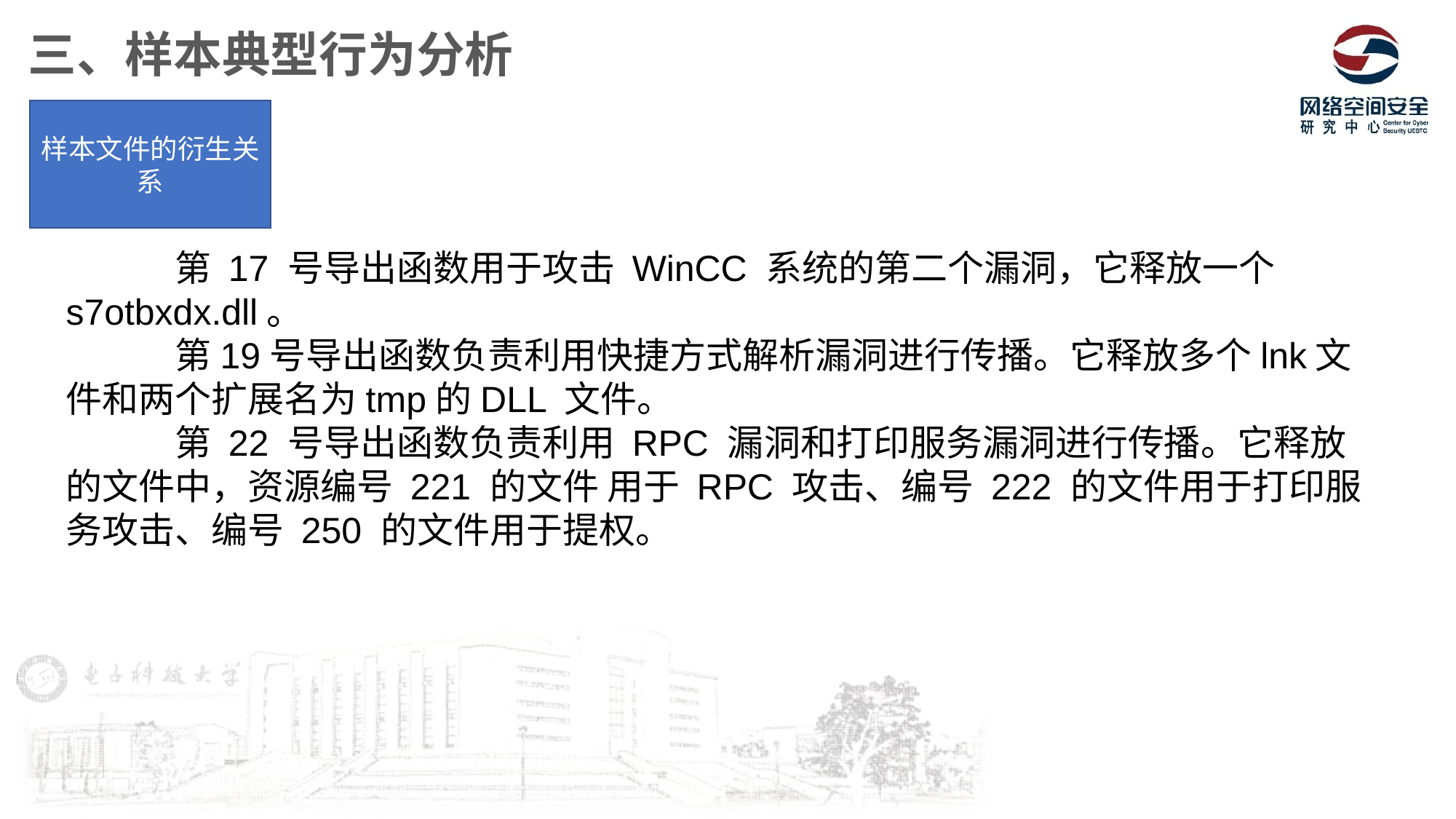

三、样本典型行为分析
样本文件的衍生关系
	第 17 号导出函数用于攻击 WinCC 系统的第二个漏洞，它释放一个 s7otbxdx.dll。
	第19号导出函数负责利用快捷方式解析漏洞进行传播。它释放多个lnk文件和两个扩展名为tmp的DLL 文件。
	第 22 号导出函数负责利用 RPC 漏洞和打印服务漏洞进行传播。它释放的文件中，资源编号 221 的文件 用于 RPC 攻击、编号 222 的文件用于打印服务攻击、编号 250 的文件用于提权。